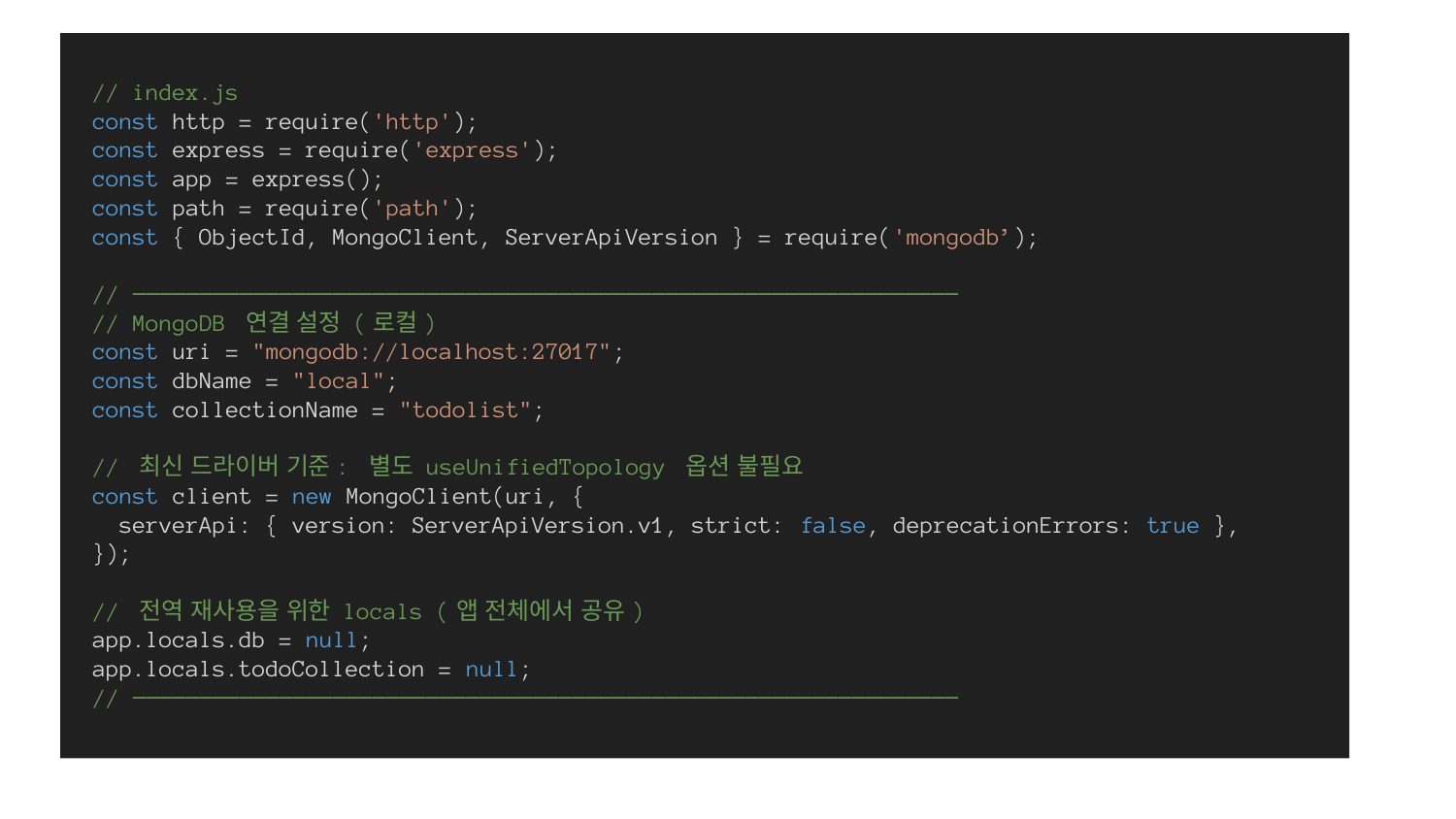

// index.js
const http = require('http');
const express = require('express');
const app = express();
const path = require('path');
const { ObjectId, MongoClient, ServerApiVersion } = require('mongodb’);

// ──────────────────────────────────────────────────────────────
// MongoDB 연결 설정 (로컬)
const uri = "mongodb://localhost:27017";
const dbName = "local";
const collectionName = "todolist";

// 최신 드라이버 기준: 별도 useUnifiedTopology 옵션 불필요
const client = new MongoClient(uri, {
  serverApi: { version: ServerApiVersion.v1, strict: false, deprecationErrors: true },
});

// 전역 재사용을 위한 locals (앱 전체에서 공유)
app.locals.db = null;
app.locals.todoCollection = null;
// ──────────────────────────────────────────────────────────────